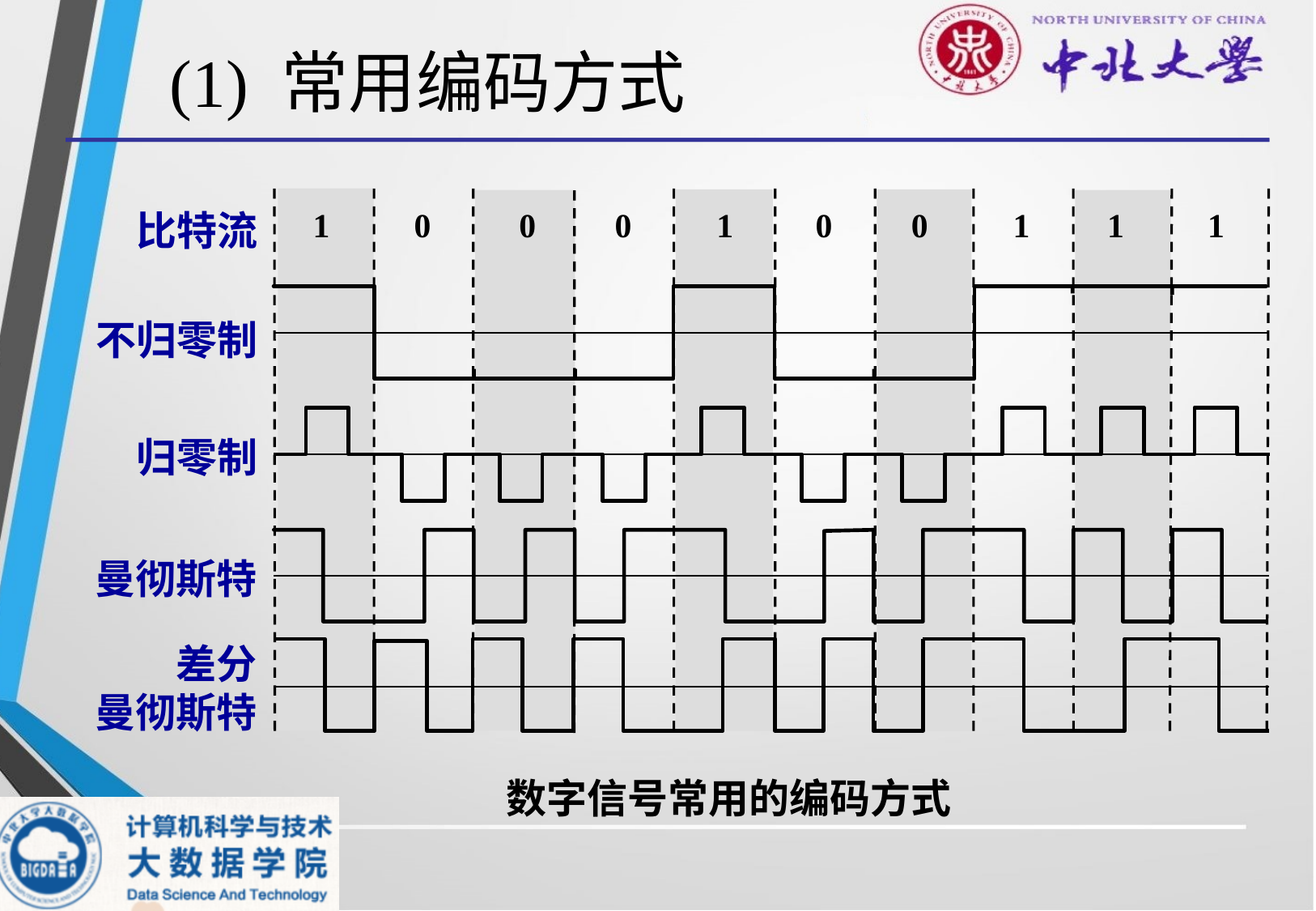

# (1) 常用编码方式

1
0
0
0
1
0
0
1
1
1
比特流

不归零制

归零制

曼彻斯特
差分
曼彻斯特

数字信号常用的编码方式
24